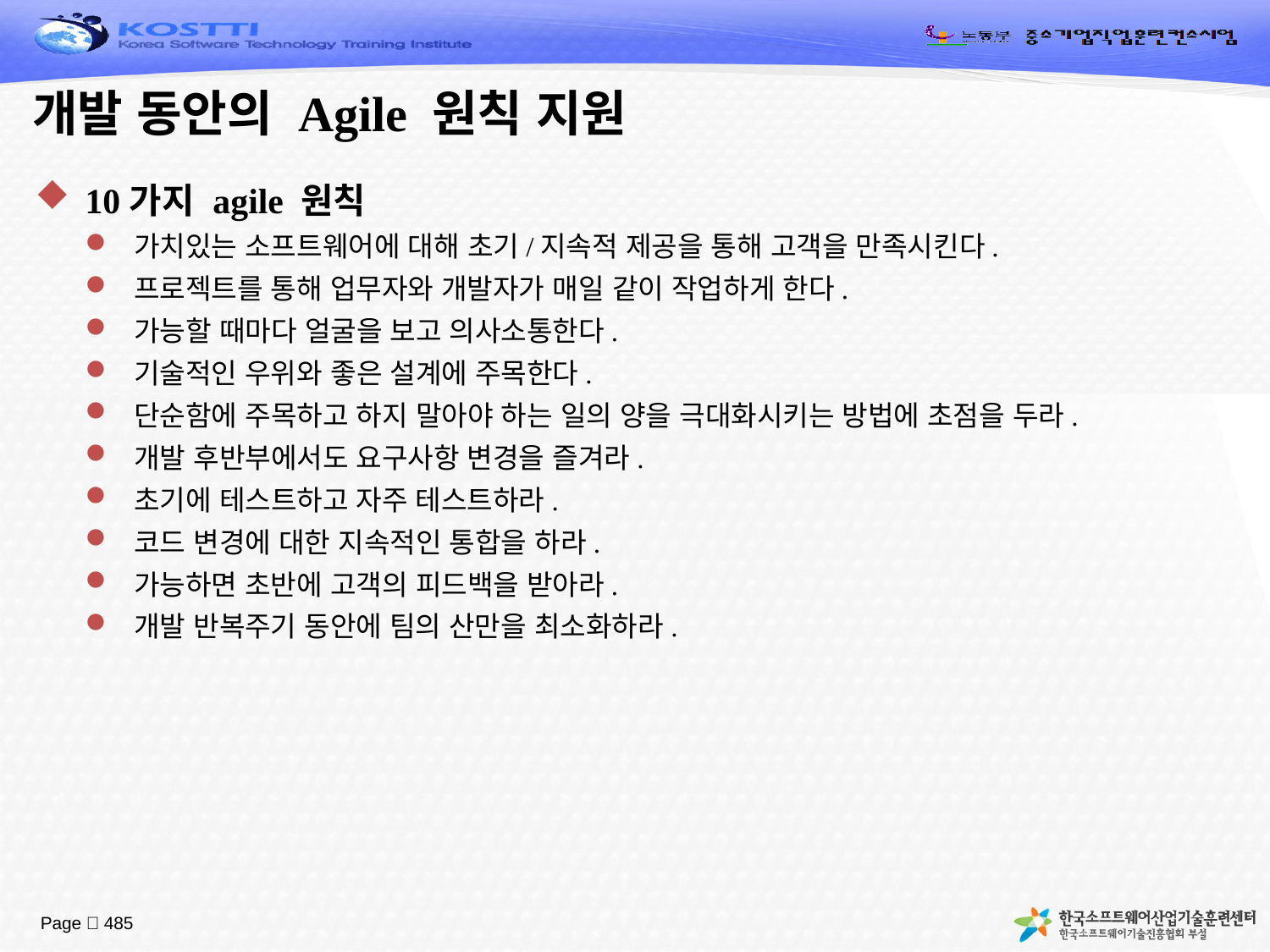

# 개발 동안의 Agile 원칙 지원
10가지 agile 원칙
가치있는 소프트웨어에 대해 초기/지속적 제공을 통해 고객을 만족시킨다.
프로젝트를 통해 업무자와 개발자가 매일 같이 작업하게 한다.
가능할 때마다 얼굴을 보고 의사소통한다.
기술적인 우위와 좋은 설계에 주목한다.
단순함에 주목하고 하지 말아야 하는 일의 양을 극대화시키는 방법에 초점을 두라.
개발 후반부에서도 요구사항 변경을 즐겨라.
초기에 테스트하고 자주 테스트하라.
코드 변경에 대한 지속적인 통합을 하라.
가능하면 초반에 고객의 피드백을 받아라.
개발 반복주기 동안에 팀의 산만을 최소화하라.